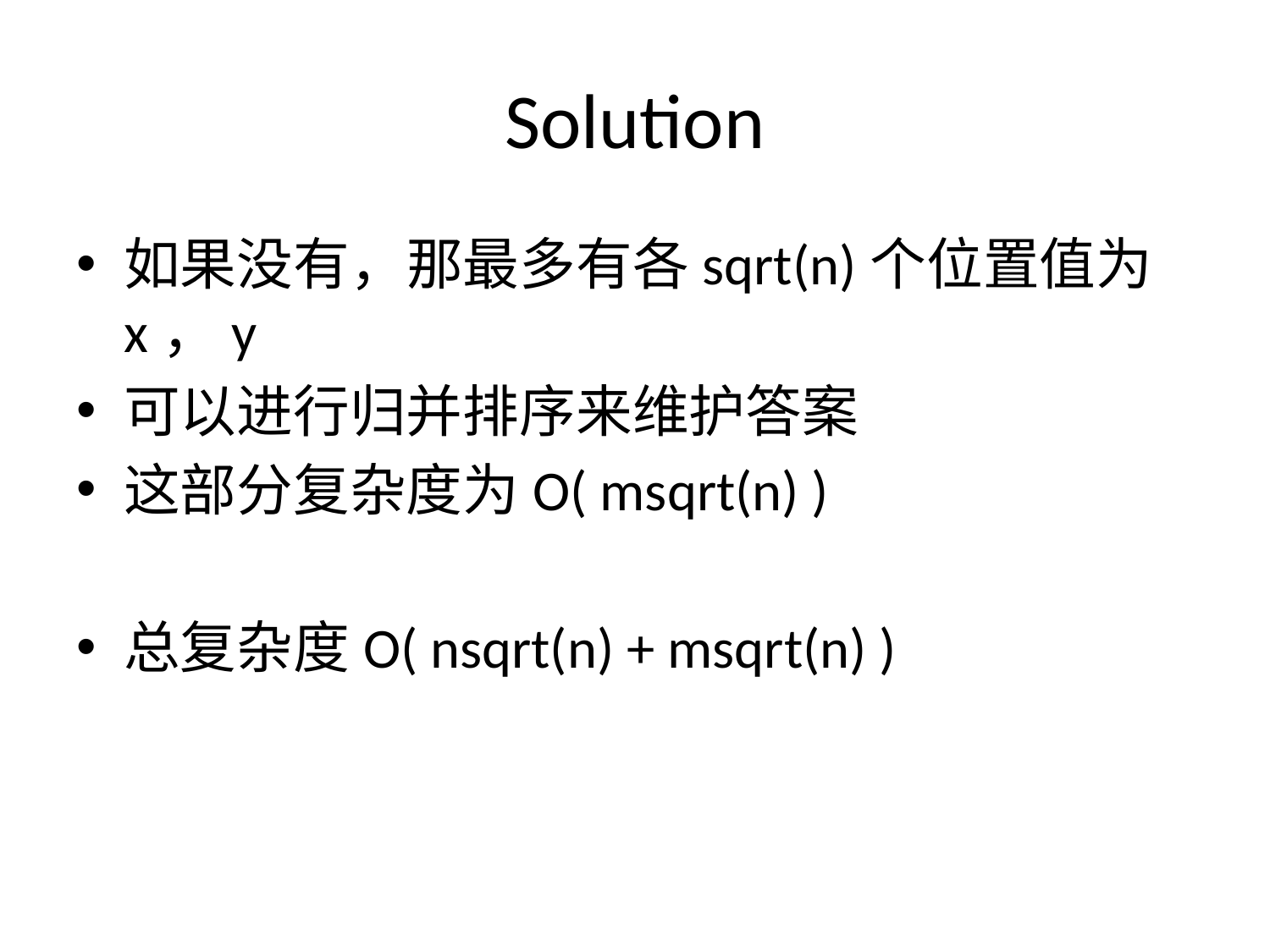

# Solution
如果没有，那最多有各sqrt(n)个位置值为x，y
可以进行归并排序来维护答案
这部分复杂度为O( msqrt(n) )

总复杂度O( nsqrt(n) + msqrt(n) )